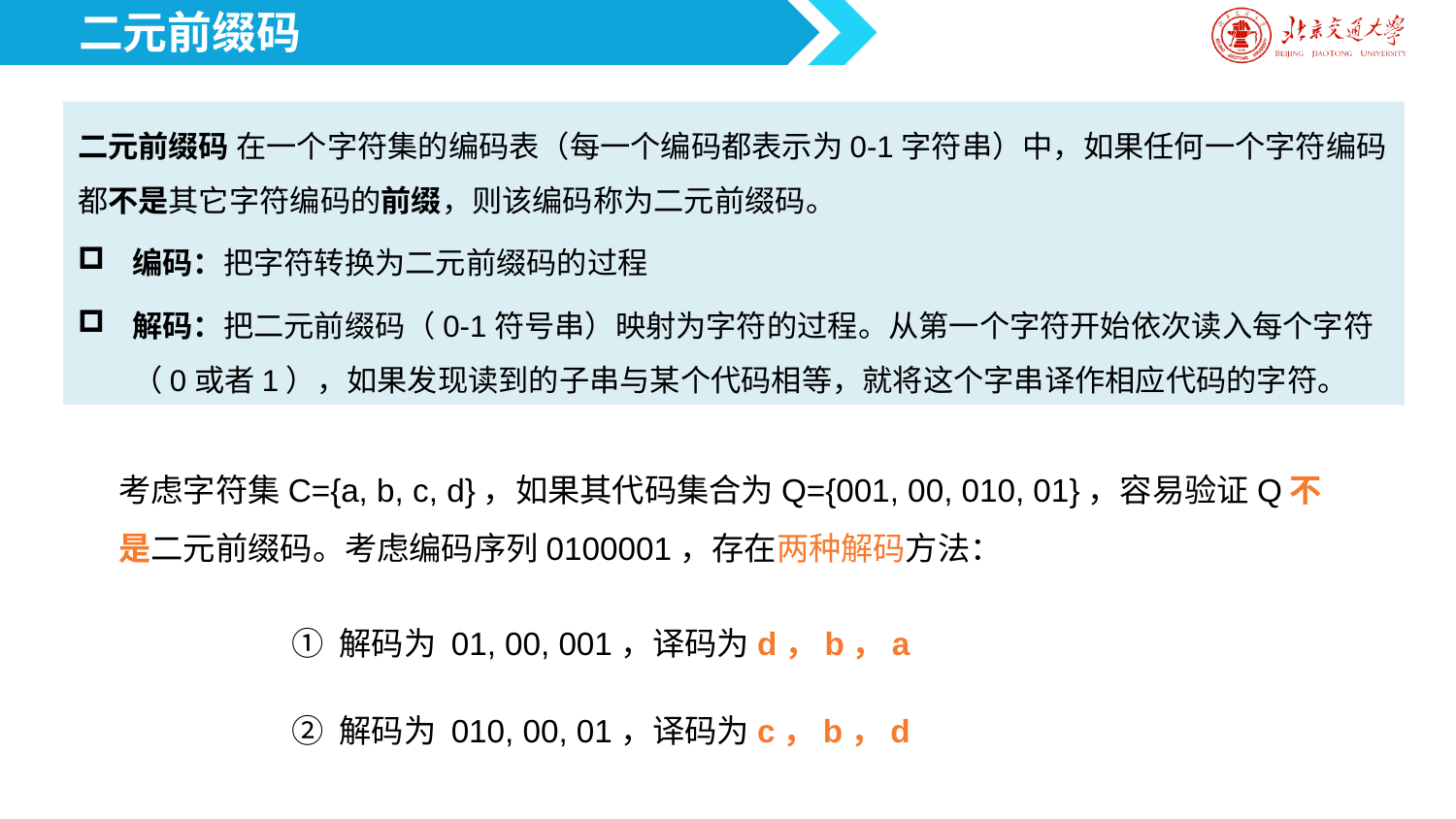

二元前缀码
二元前缀码 在一个字符集的编码表（每一个编码都表示为0-1字符串）中，如果任何一个字符编码都不是其它字符编码的前缀，则该编码称为二元前缀码。
编码：把字符转换为二元前缀码的过程
解码：把二元前缀码（0-1符号串）映射为字符的过程。从第一个字符开始依次读入每个字符（0或者1），如果发现读到的子串与某个代码相等，就将这个字串译作相应代码的字符。
考虑字符集C={a, b, c, d}，如果其代码集合为Q={001, 00, 010, 01}，容易验证Q不是二元前缀码。考虑编码序列0100001，存在两种解码方法：
① 解码为 01, 00, 001，译码为d，b，a
② 解码为 010, 00, 01，译码为c，b，d